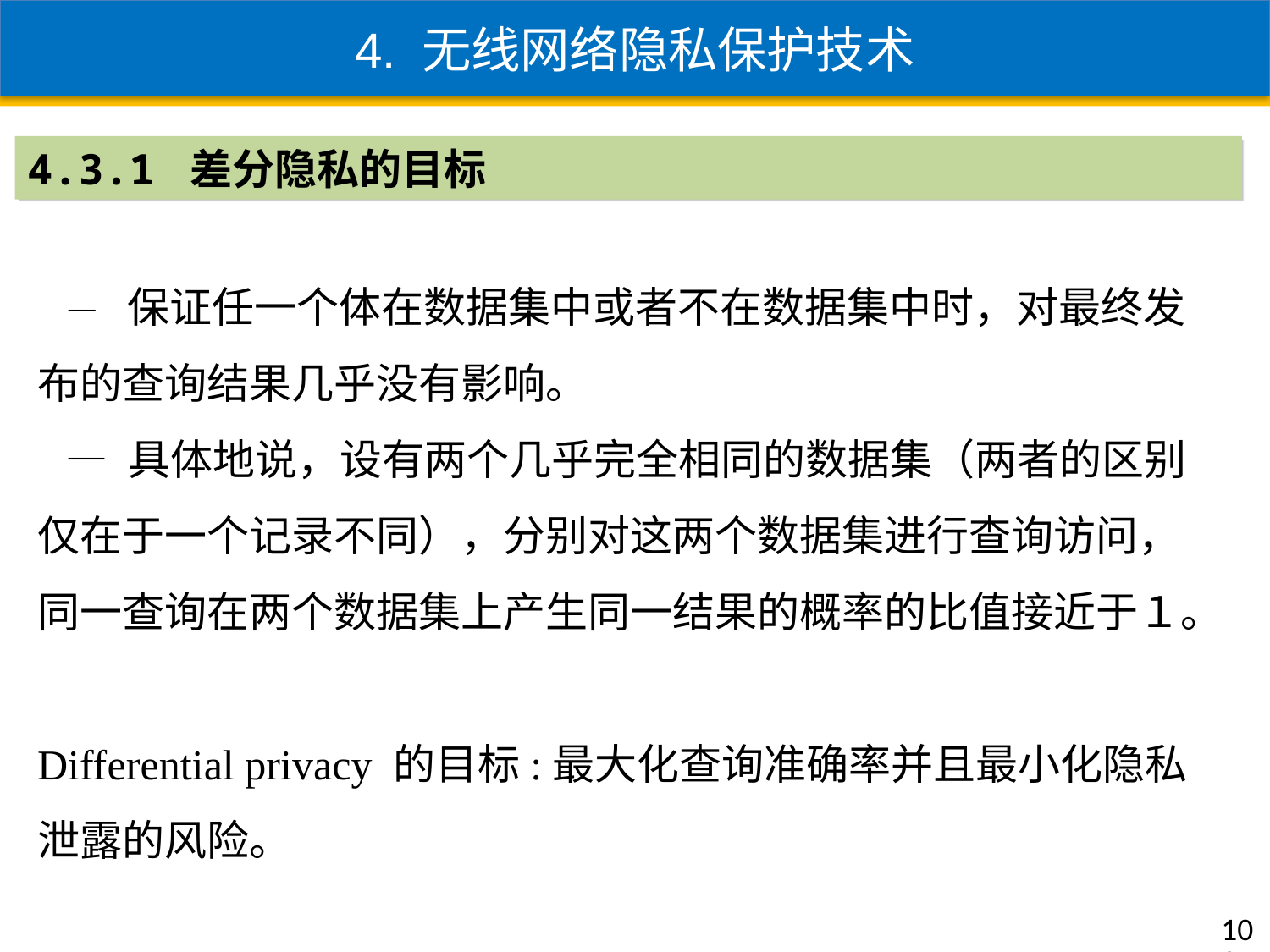

4. 无线网络隐私保护技术
4.3.1 差分隐私的目标
    —   保证任一个体在数据集中或者不在数据集中时，对最终发布的查询结果几乎没有影响。
   — 具体地说，设有两个几乎完全相同的数据集（两者的区别仅在于一个记录不同），分别对这两个数据集进行查询访问，同一查询在两个数据集上产生同一结果的概率的比值接近于１。

Differential privacy 的目标:最大化查询准确率并且最小化隐私泄露的风险。

102